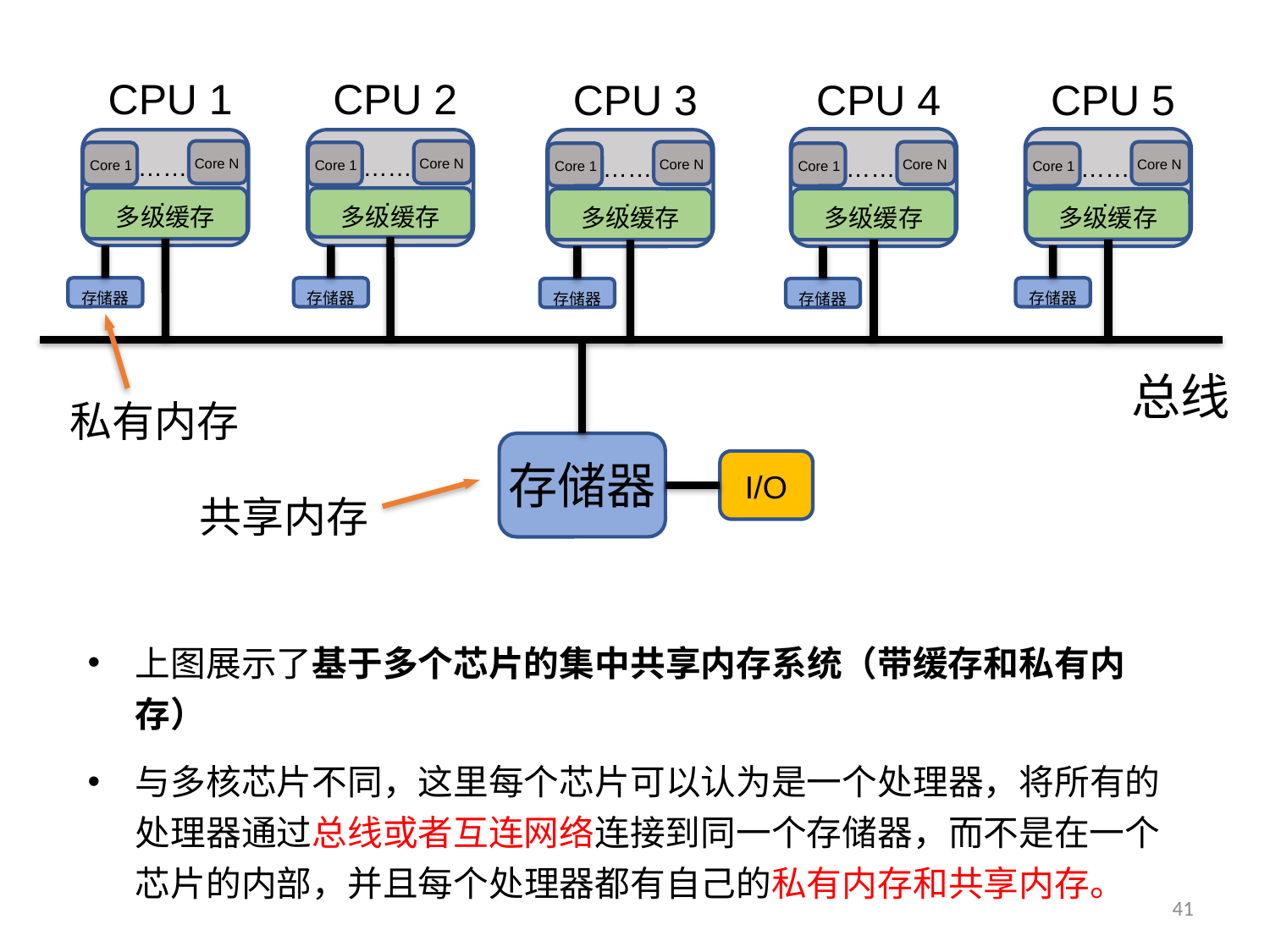

CPU 1
CPU 2
CPU 3
CPU 4
CPU 5

…….
…….
…….
…….
…….
Core N
Core N
Core N
Core N
Core N
Core 1
Core 1
Core 1
Core 1
Core 1

多级缓存

多级缓存

多级缓存

多级缓存

多级缓存

存储器

存储器

存储器

存储器

存储器
总线
私有内存

存储器

I/O
共享内存
上图展示了基于多个芯片的集中共享内存系统（带缓存和私有内存）
与多核芯片不同，这里每个芯片可以认为是一个处理器，将所有的处理器通过总线或者互连网络连接到同一个存储器，而不是在一个芯片的内部，并且每个处理器都有自己的私有内存和共享内存。
41